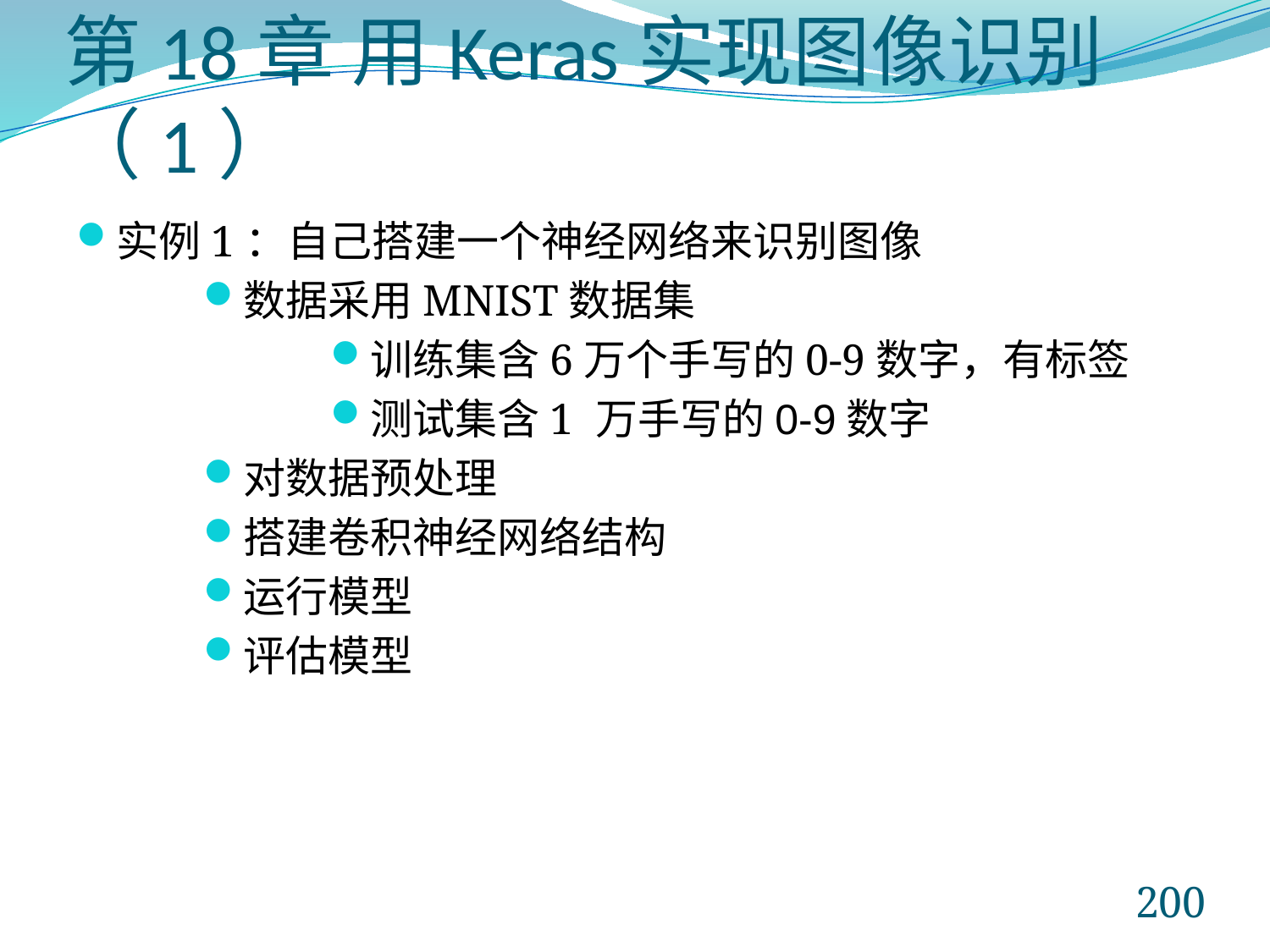

# 第18章 用Keras实现图像识别（1）
实例1：自己搭建一个神经网络来识别图像
数据采用MNIST数据集
训练集含6万个手写的0-9数字，有标签
测试集含1 万手写的0-9数字
对数据预处理
搭建卷积神经网络结构
运行模型
评估模型

200